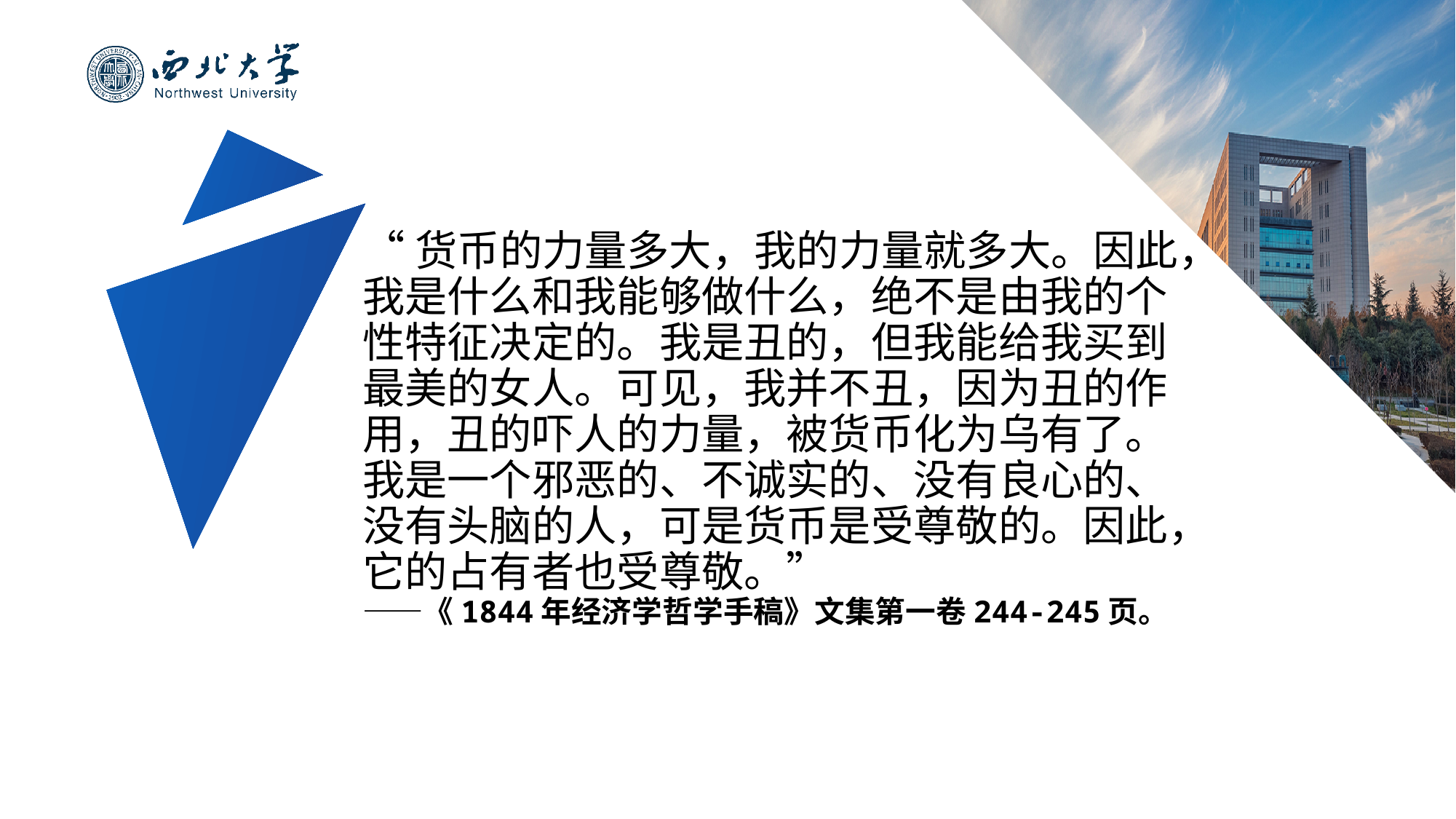

# “货币的力量多大，我的力量就多大。因此，我是什么和我能够做什么，绝不是由我的个性特征决定的。我是丑的，但我能给我买到最美的女人。可见，我并不丑，因为丑的作用，丑的吓人的力量，被货币化为乌有了。我是一个邪恶的、不诚实的、没有良心的、没有头脑的人，可是货币是受尊敬的。因此，它的占有者也受尊敬。” ——《1844年经济学哲学手稿》文集第一卷244-245页。